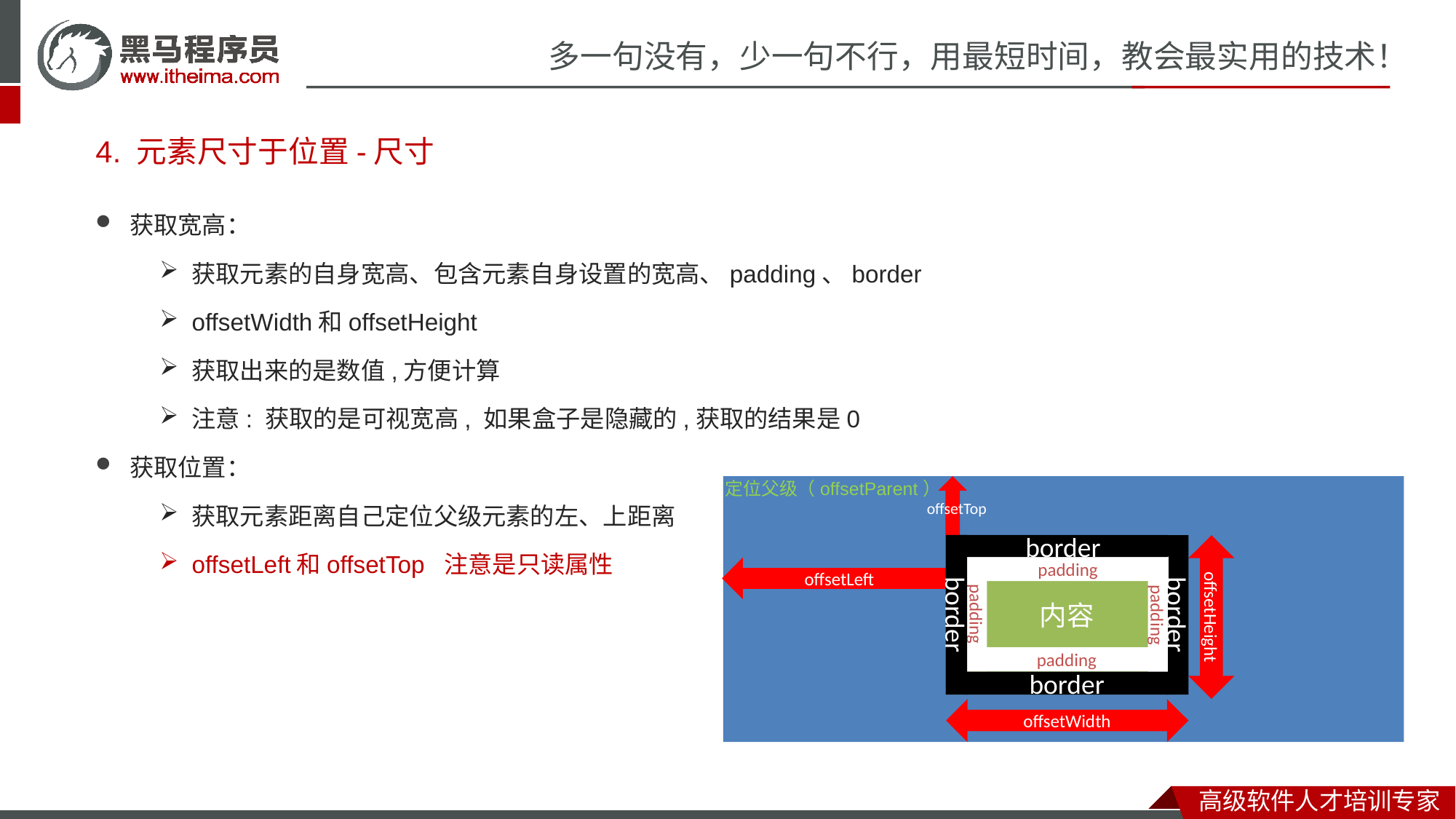

# 4. 元素尺寸于位置-尺寸
获取宽高：
获取元素的自身宽高、包含元素自身设置的宽高、padding、border
offsetWidth和offsetHeight
获取出来的是数值,方便计算
注意: 获取的是可视宽高, 如果盒子是隐藏的,获取的结果是0
获取位置：
获取元素距离自己定位父级元素的左、上距离
offsetLeft和offsetTop  注意是只读属性

border
定位父级（offsetParent）

offsetTop
border
内容
border
offsetHeight
padding
padding
offsetLeft
padding
border
padding
offsetWidth